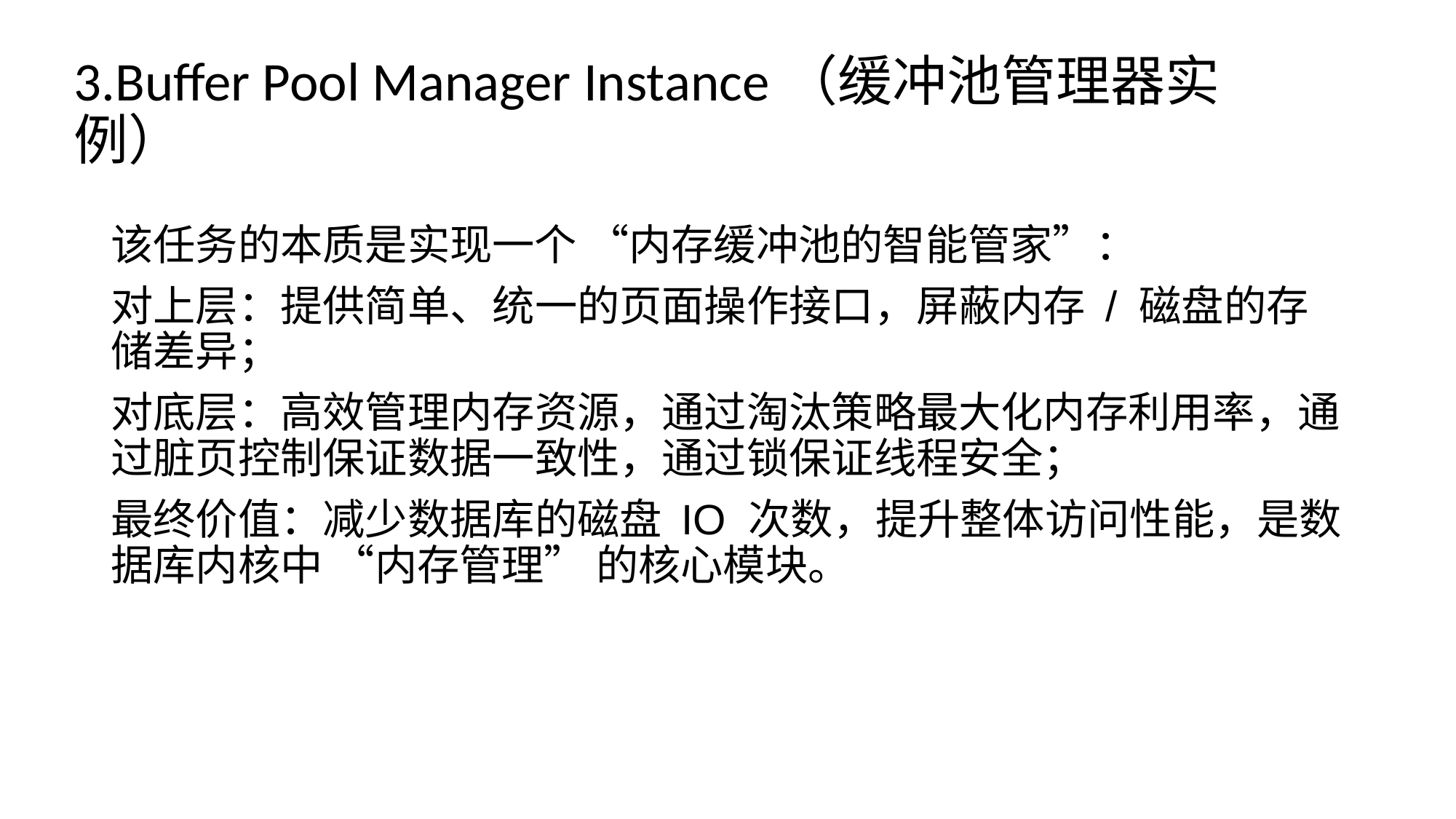

# 3.Buffer Pool Manager Instance（缓冲池管理器实例）
该任务的本质是实现一个 “内存缓冲池的智能管家”：
对上层：提供简单、统一的页面操作接口，屏蔽内存 / 磁盘的存储差异；
对底层：高效管理内存资源，通过淘汰策略最大化内存利用率，通过脏页控制保证数据一致性，通过锁保证线程安全；
最终价值：减少数据库的磁盘 IO 次数，提升整体访问性能，是数据库内核中 “内存管理” 的核心模块。